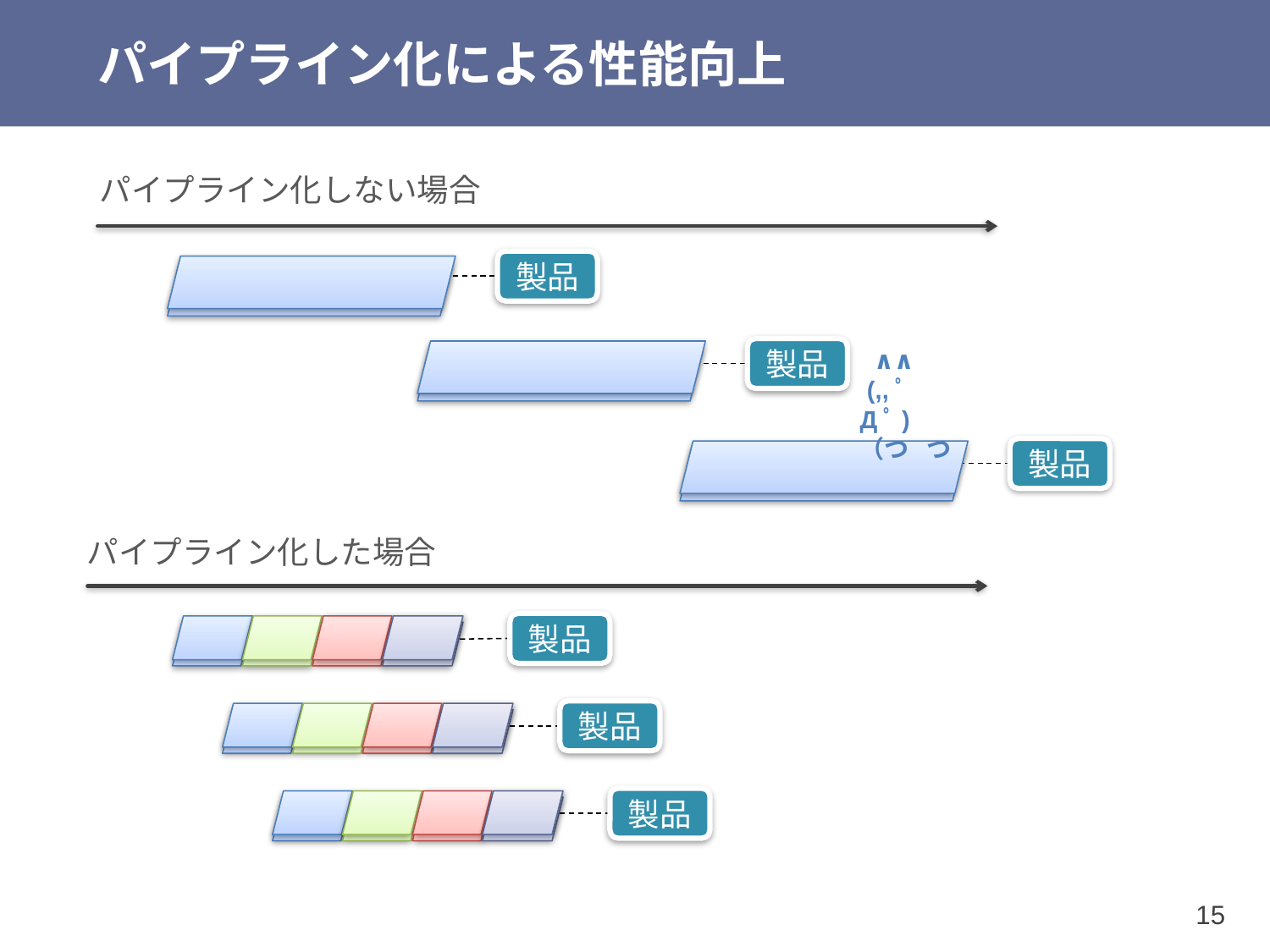

# パイプライン化による性能向上
パイプライン化しない場合
製品

製品
  ∧∧
 (,,ﾟДﾟ)
（つ   つ

製品

パイプライン化した場合
製品

製品

製品